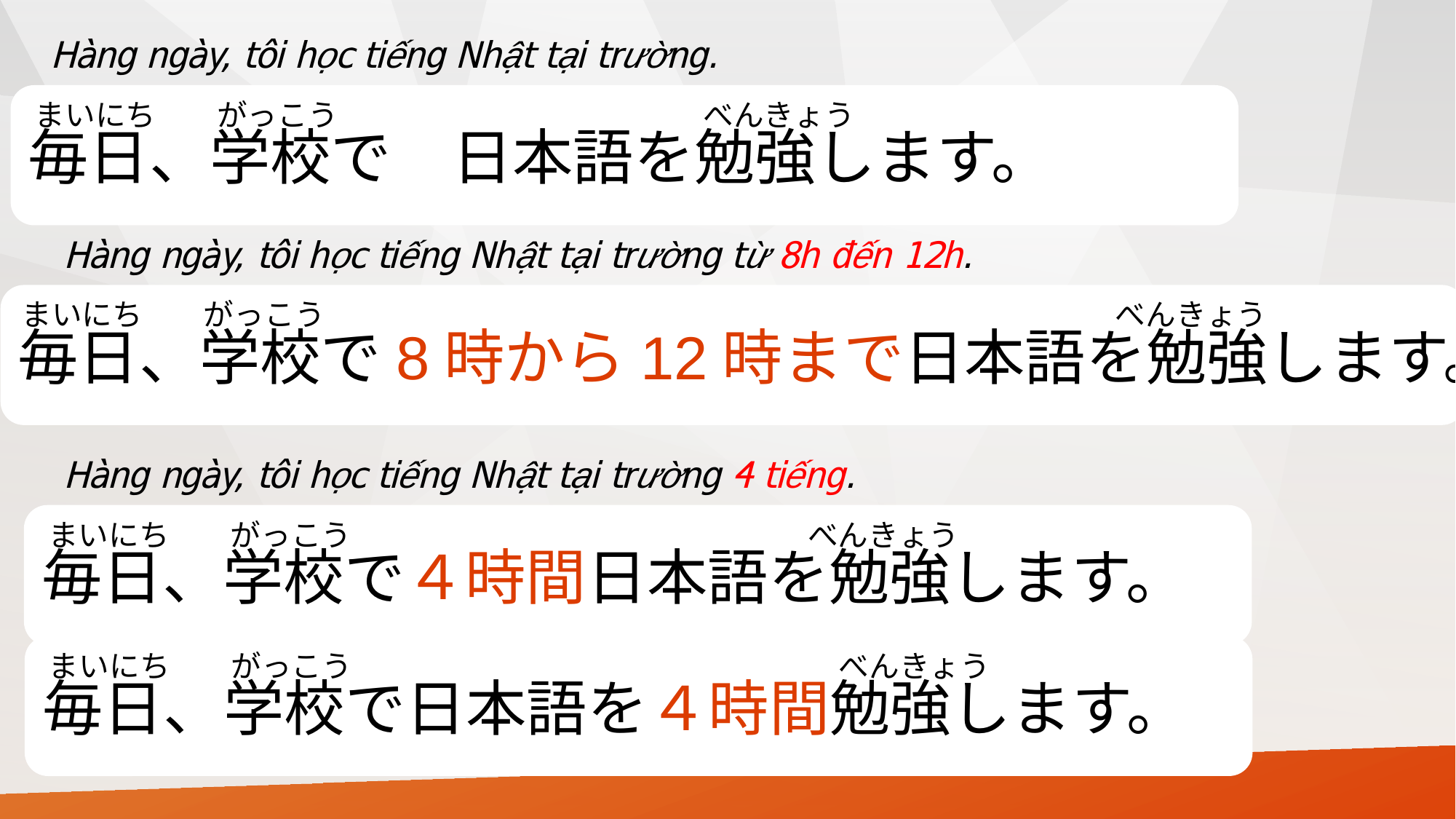

Hàng ngày, tôi học tiếng Nhật tại trường.
毎日、学校で　日本語を勉強します。
まいにち　　がっこう　　　　　　　　　　　　べんきょう
Hàng ngày, tôi học tiếng Nhật tại trường từ 8h đến 12h.
毎日、学校で8時から12時まで日本語を勉強します。
まいにち　　がっこう　　　　　　　　　　　　　　　　　　　　　　　　　　べんきょう
Hàng ngày, tôi học tiếng Nhật tại trường 4 tiếng.
毎日、学校で４時間日本語を勉強します。
まいにち　　がっこう　　　　　　　　　　　　　　　べんきょう
毎日、学校で日本語を４時間勉強します。
まいにち　　がっこう　　　　　　　　　　　　　　　　べんきょう